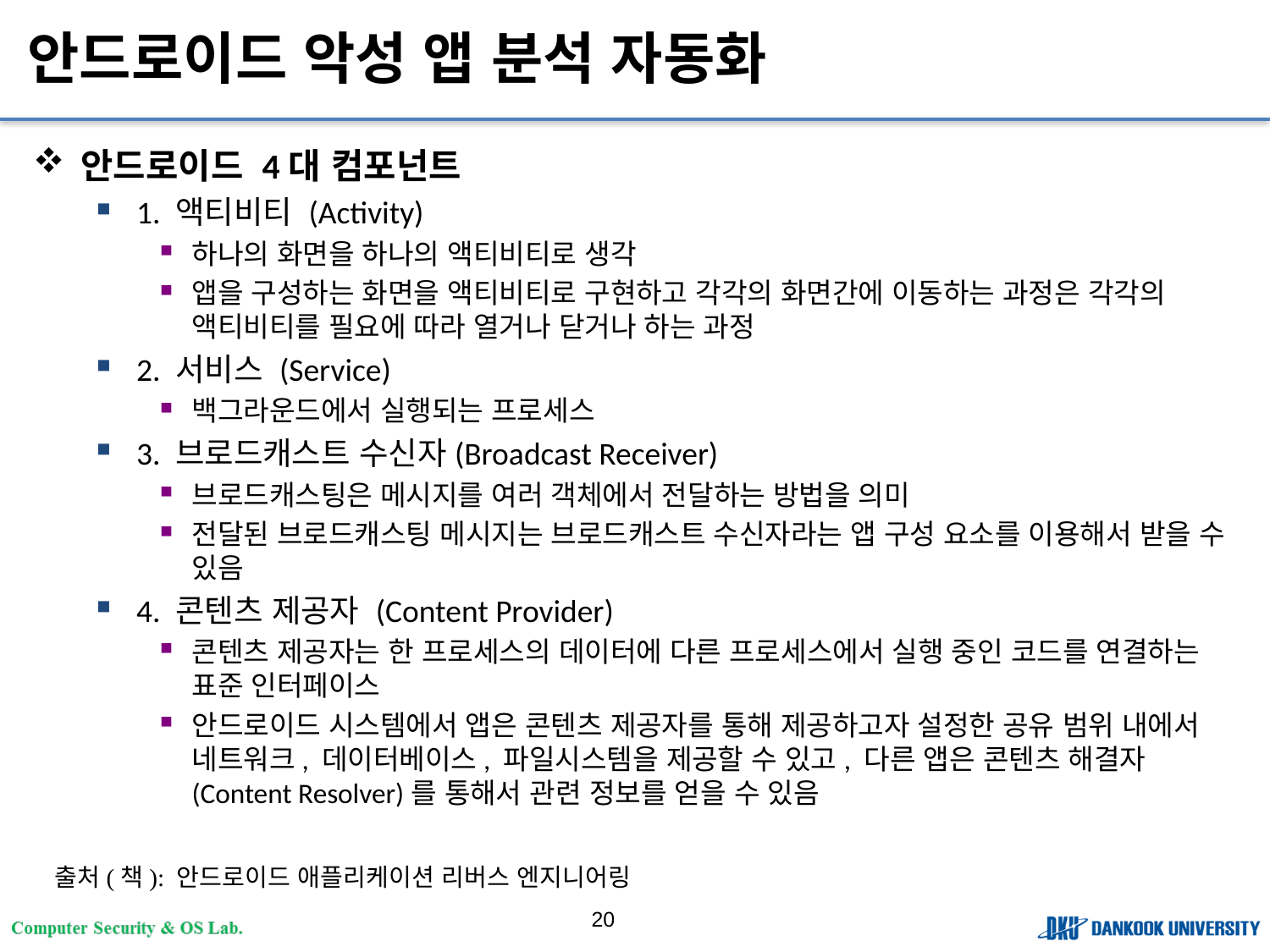

# 안드로이드 악성 앱 분석 자동화
안드로이드 4대 컴포넌트
1. 액티비티 (Activity)
하나의 화면을 하나의 액티비티로 생각
앱을 구성하는 화면을 액티비티로 구현하고 각각의 화면간에 이동하는 과정은 각각의 액티비티를 필요에 따라 열거나 닫거나 하는 과정
2. 서비스 (Service)
백그라운드에서 실행되는 프로세스
3. 브로드캐스트 수신자(Broadcast Receiver)
브로드캐스팅은 메시지를 여러 객체에서 전달하는 방법을 의미
전달된 브로드캐스팅 메시지는 브로드캐스트 수신자라는 앱 구성 요소를 이용해서 받을 수 있음
4. 콘텐츠 제공자 (Content Provider)
콘텐츠 제공자는 한 프로세스의 데이터에 다른 프로세스에서 실행 중인 코드를 연결하는 표준 인터페이스
안드로이드 시스템에서 앱은 콘텐츠 제공자를 통해 제공하고자 설정한 공유 범위 내에서 네트워크, 데이터베이스, 파일시스템을 제공할 수 있고, 다른 앱은 콘텐츠 해결자(Content Resolver)를 통해서 관련 정보를 얻을 수 있음

출처(책): 안드로이드 애플리케이션 리버스 엔지니어링
20